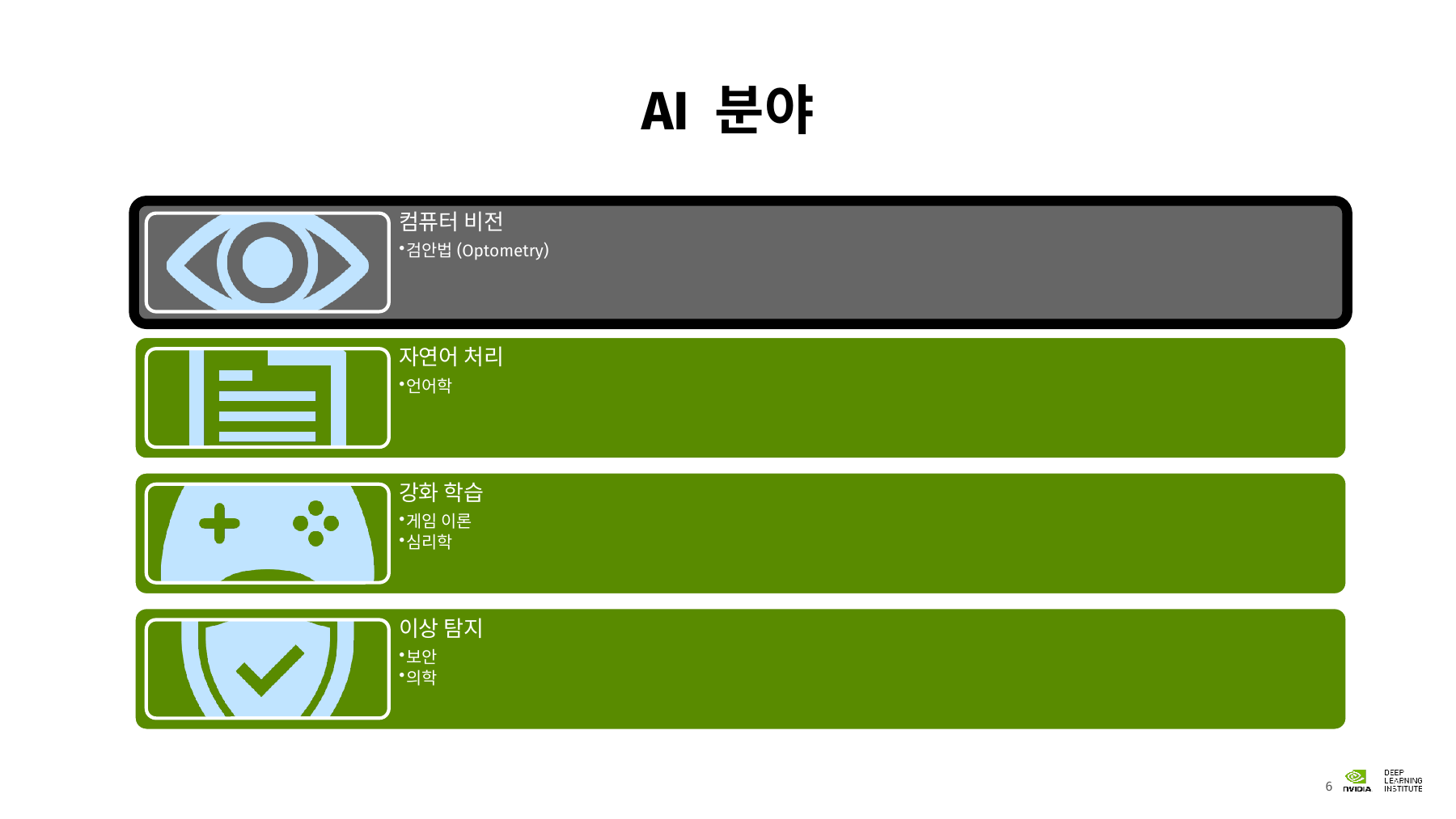

# AI 분야
컴퓨터 비전
검안법(Optometry)
자연어 처리
언어학
강화 학습
게임 이론
심리학
이상 탐지
보안
의학